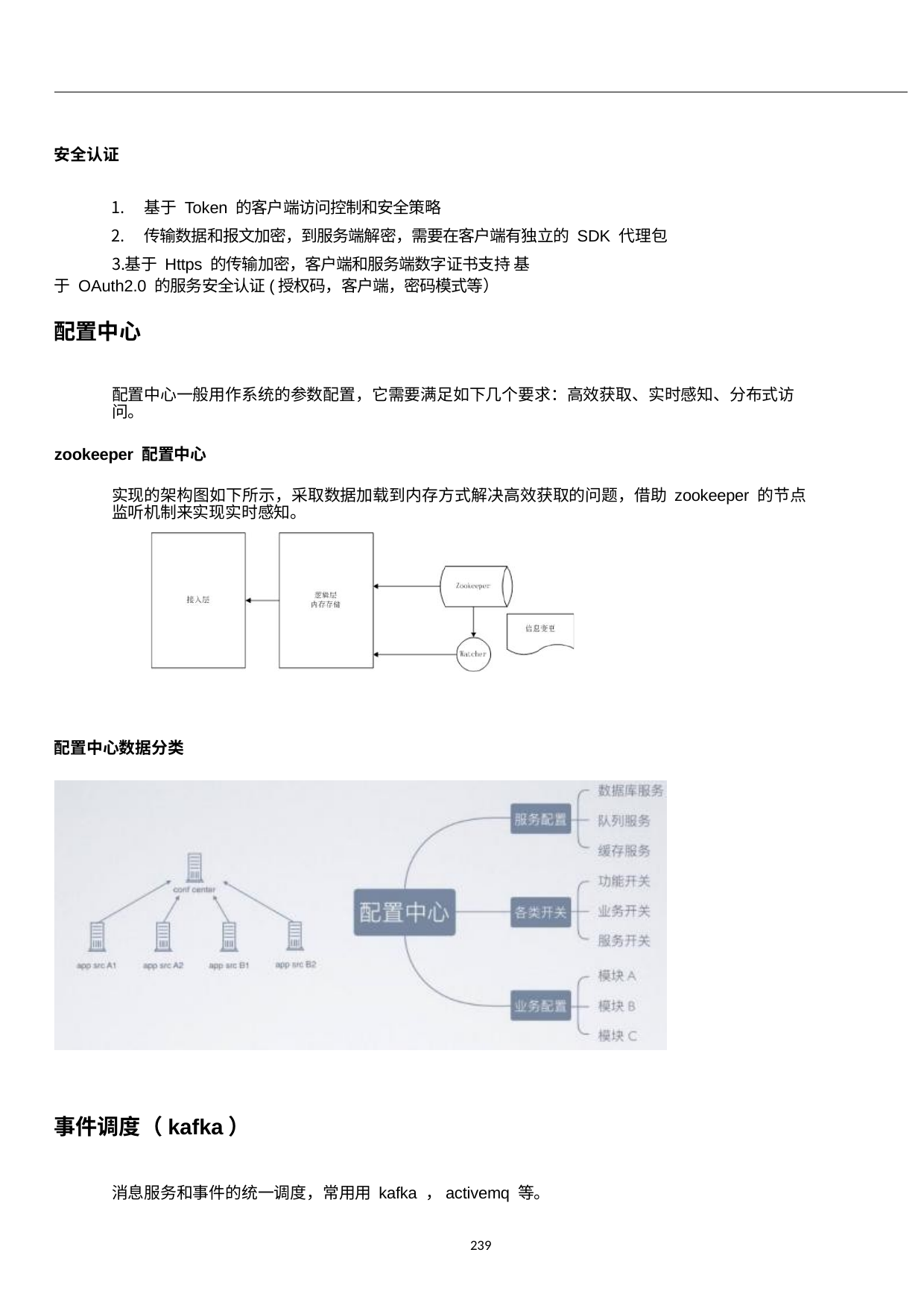

安全认证

基于 Token 的客户端访问控制和安全策略
传输数据和报文加密，到服务端解密，需要在客户端有独立的 SDK 代理包
基于 Https 的传输加密，客户端和服务端数字证书支持 基于 OAuth2.0 的服务安全认证(授权码，客户端，密码模式等）

配置中心

配置中心一般用作系统的参数配置，它需要满足如下几个要求：高效获取、实时感知、分布式访 问。

zookeeper 配置中心

实现的架构图如下所示，采取数据加载到内存方式解决高效获取的问题，借助 zookeeper 的节点 监听机制来实现实时感知。

配置中心数据分类

事件调度（kafka）

消息服务和事件的统一调度，常用用 kafka ，activemq 等。
239